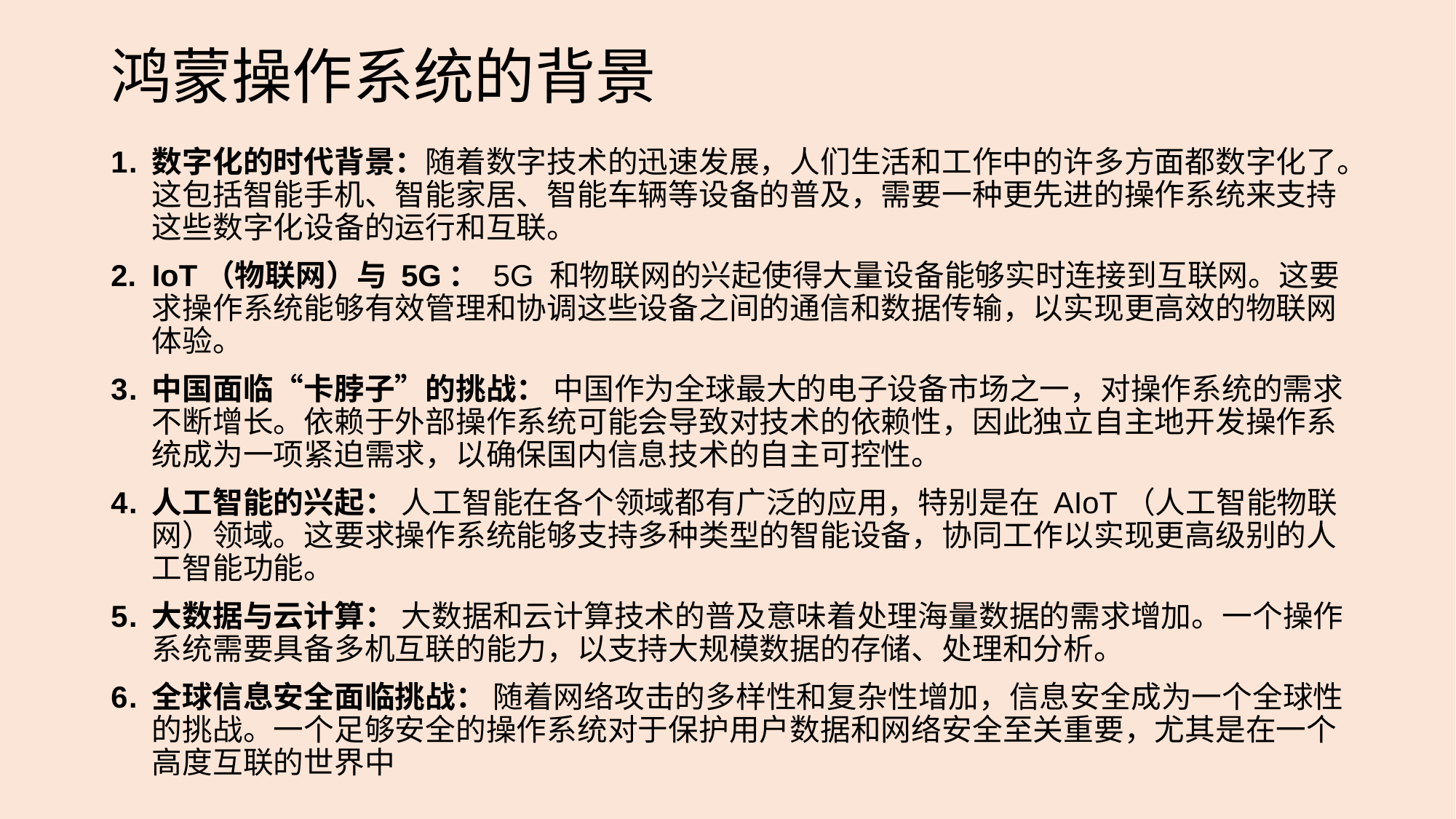

# 鸿蒙操作系统的背景
数字化的时代背景：随着数字技术的迅速发展，人们生活和工作中的许多方面都数字化了。这包括智能手机、智能家居、智能车辆等设备的普及，需要一种更先进的操作系统来支持这些数字化设备的运行和互联。
IoT（物联网）与 5G： 5G 和物联网的兴起使得大量设备能够实时连接到互联网。这要求操作系统能够有效管理和协调这些设备之间的通信和数据传输，以实现更高效的物联网体验。
中国面临“卡脖子”的挑战： 中国作为全球最大的电子设备市场之一，对操作系统的需求不断增长。依赖于外部操作系统可能会导致对技术的依赖性，因此独立自主地开发操作系统成为一项紧迫需求，以确保国内信息技术的自主可控性。
人工智能的兴起： 人工智能在各个领域都有广泛的应用，特别是在 AIoT（人工智能物联网）领域。这要求操作系统能够支持多种类型的智能设备，协同工作以实现更高级别的人工智能功能。
大数据与云计算： 大数据和云计算技术的普及意味着处理海量数据的需求增加。一个操作系统需要具备多机互联的能力，以支持大规模数据的存储、处理和分析。
全球信息安全面临挑战： 随着网络攻击的多样性和复杂性增加，信息安全成为一个全球性的挑战。一个足够安全的操作系统对于保护用户数据和网络安全至关重要，尤其是在一个高度互联的世界中